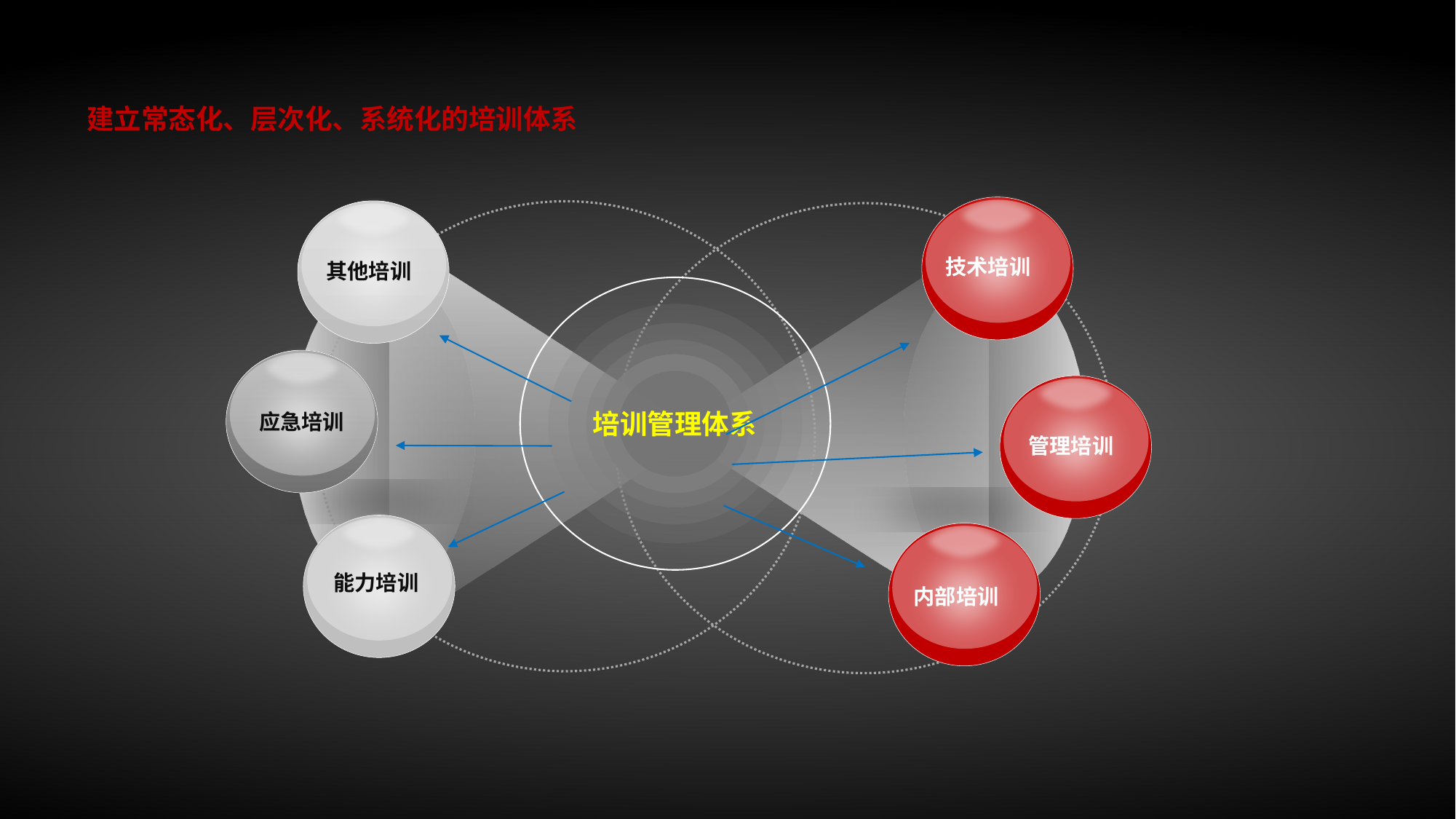

建立常态化、层次化、系统化的培训体系

技术培训
其他培训

培训管理体系
应急培训
管理培训

能力培训
内部培训